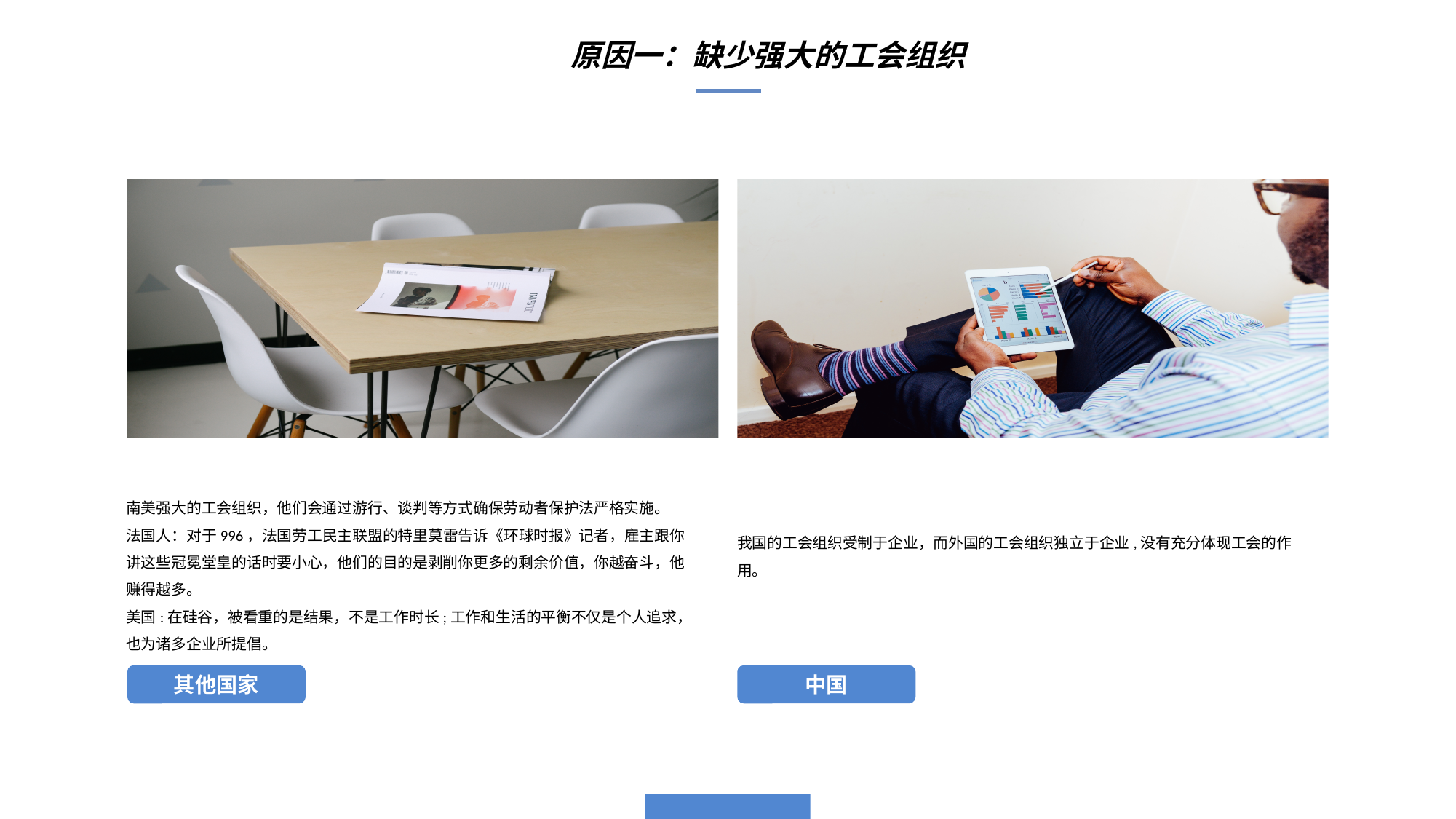

原因一：缺少强大的工会组织

南美强大的工会组织，他们会通过游行、谈判等方式确保劳动者保护法严格实施。
法国人：对于996，法国劳工民主联盟的特里莫雷告诉《环球时报》记者，雇主跟你讲这些冠冕堂皇的话时要小心，他们的目的是剥削你更多的剩余价值，你越奋斗，他赚得越多。
美国:在硅谷，被看重的是结果，不是工作时长;工作和生活的平衡不仅是个人追求，也为诸多企业所提倡。

我国的工会组织受制于企业，而外国的工会组织独立于企业,没有充分体现工会的作用。
其他国家
中国